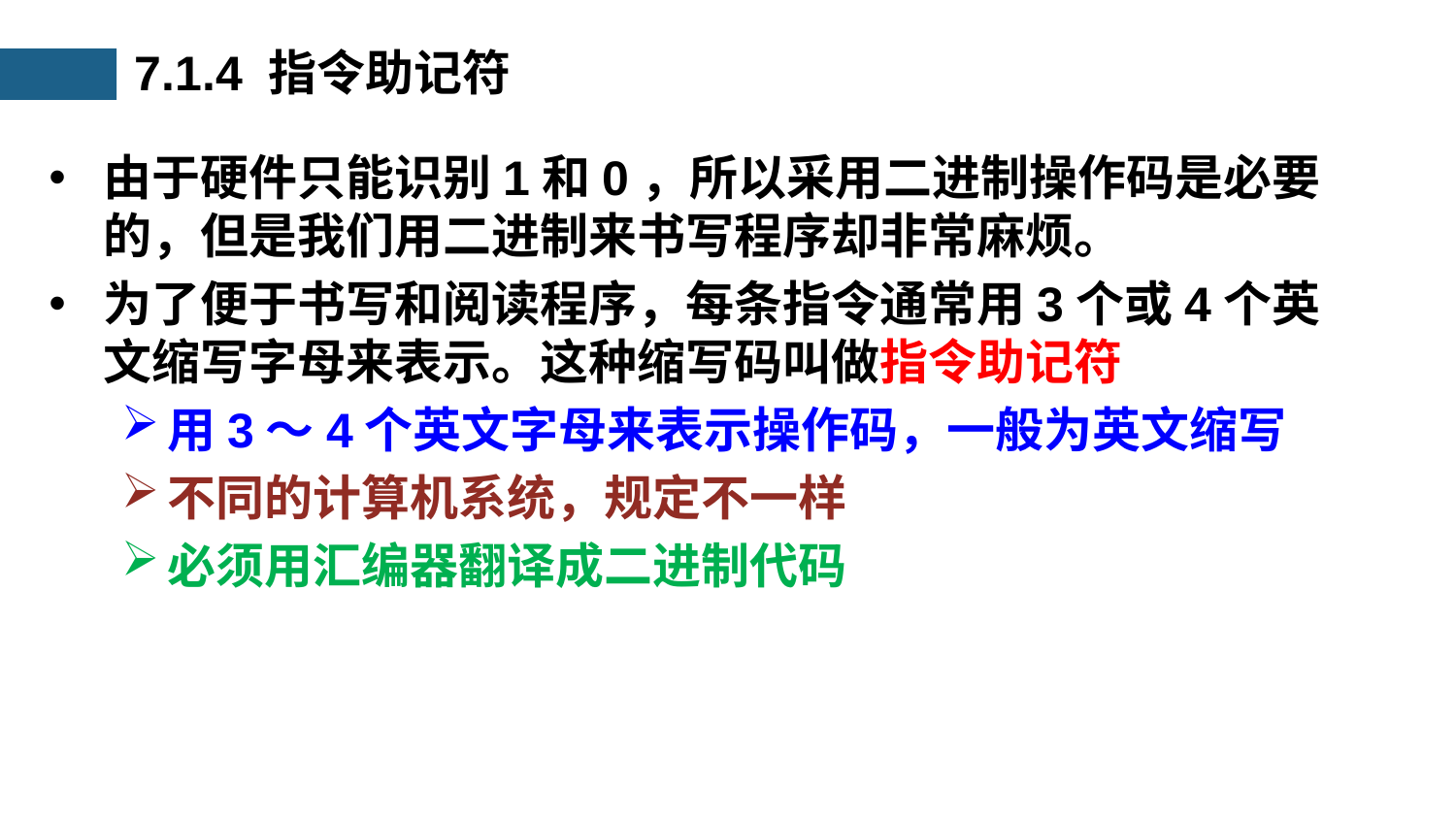

7.1.4 指令助记符
由于硬件只能识别1和0，所以采用二进制操作码是必要的，但是我们用二进制来书写程序却非常麻烦。
为了便于书写和阅读程序，每条指令通常用3个或4个英文缩写字母来表示。这种缩写码叫做指令助记符
用3～4个英文字母来表示操作码，一般为英文缩写
不同的计算机系统，规定不一样
必须用汇编器翻译成二进制代码